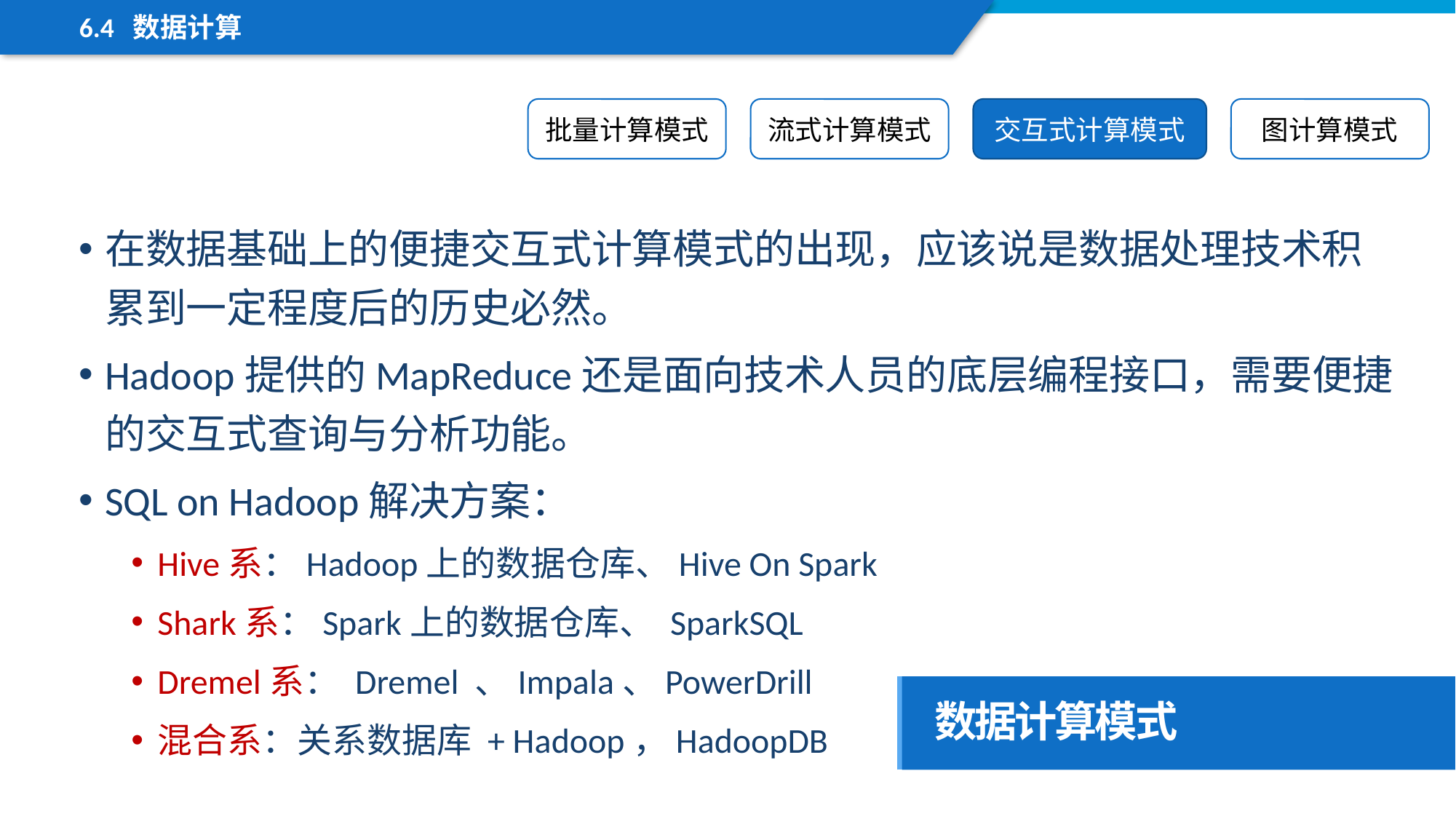

6.4  数据计算
批量计算模式
流式计算模式
交互式计算模式
图计算模式
在数据基础上的便捷交互式计算模式的出现，应该说是数据处理技术积累到一定程度后的历史必然。
Hadoop提供的MapReduce还是面向技术人员的底层编程接口，需要便捷的交互式查询与分析功能。
SQL on Hadoop解决方案：
Hive系：Hadoop上的数据仓库、Hive On Spark
Shark系：Spark上的数据仓库、 SparkSQL
Dremel系： Dremel 、Impala、PowerDrill
混合系：关系数据库 + Hadoop，HadoopDB
数据计算模式